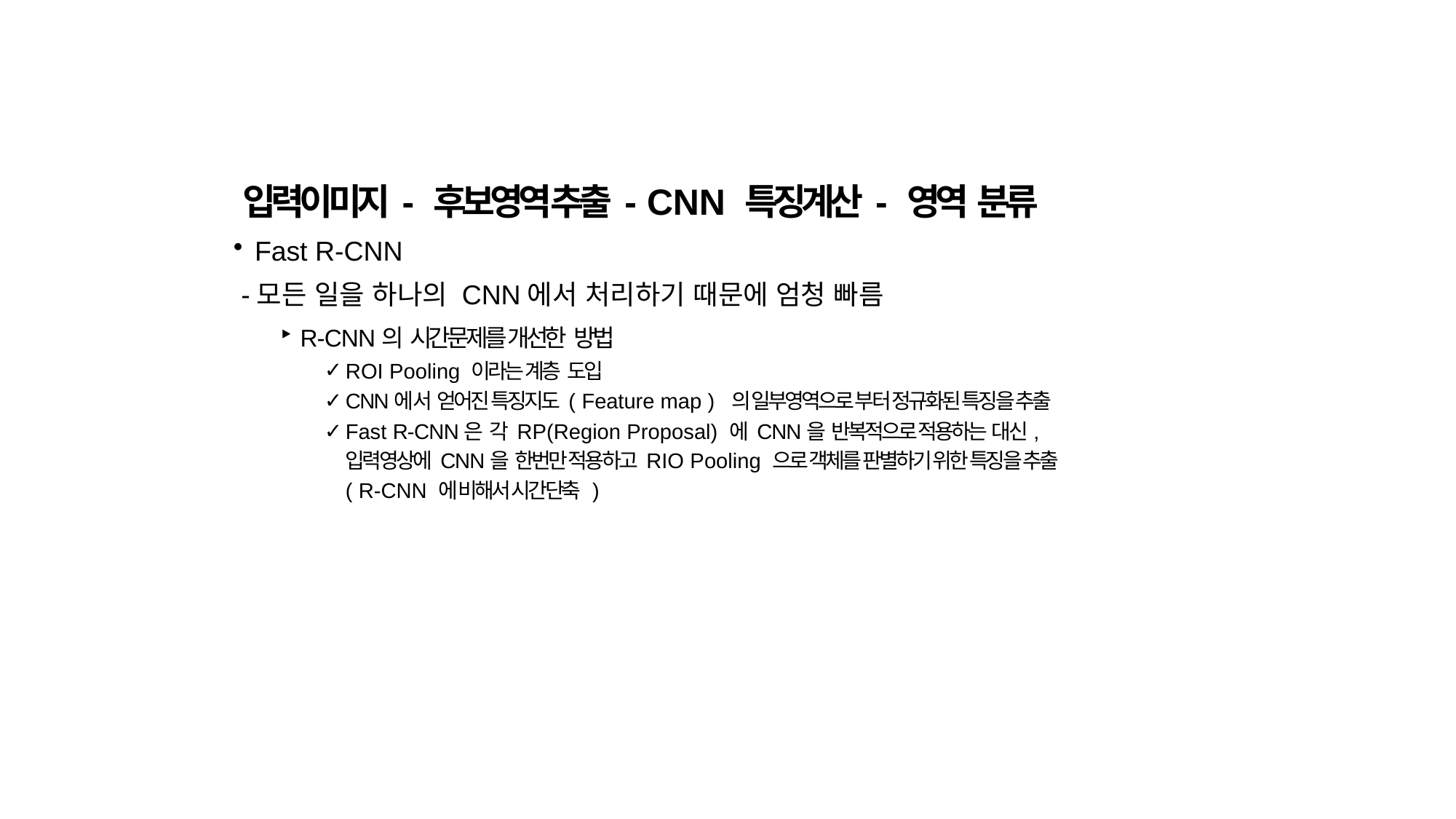

입력이미지 - 후보영역 추출 - CNN 특징계산 - 영역 분류
Fast R-CNN
 -모든 일을 하나의 CNN에서 처리하기 때문에 엄청 빠름
R-CNN의 시간문제를 개선한 방법
ROI Pooling 이라는 계층 도입
CNN에서 얻어진 특징지도 ( Feature map ) 의 일부영역으로 부터 정규화된 특징을 추출
Fast R-CNN은 각 RP(Region Proposal) 에 CNN을 반복적으로 적용하는 대신,  입력영상에 CNN을 한번만 적용하고 RIO Pooling 으로 객체를 판별하기 위한 특징을 추출  ( R-CNN 에 비해서 시간단축 )